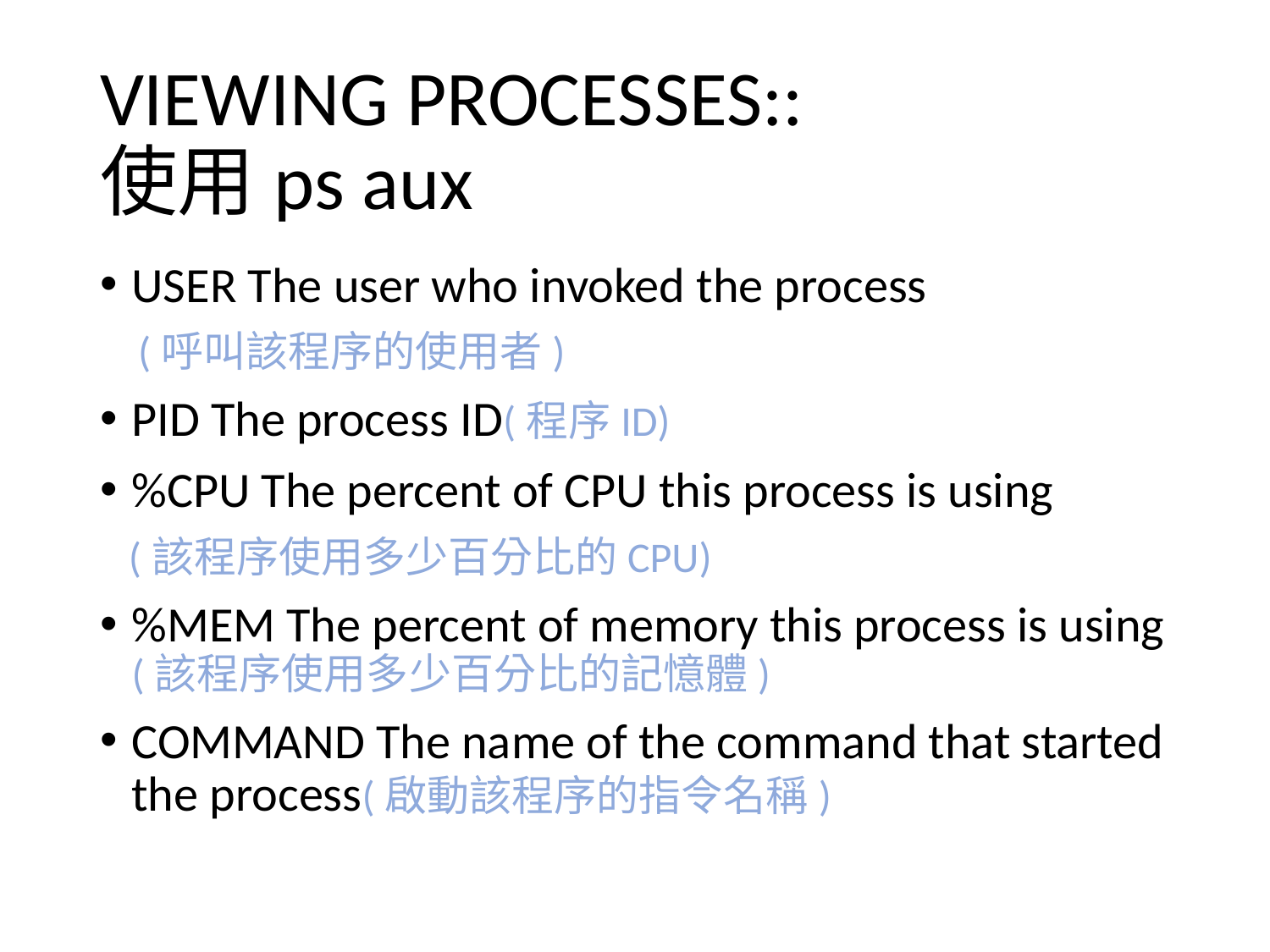

# VIEWING PROCESSES:: 使用ps aux
USER The user who invoked the process
    (呼叫該程序的使用者)
PID The process ID(程序ID)
%CPU The percent of CPU this process is using
   (該程序使用多少百分比的CPU)
%MEM The percent of memory this process is using (該程序使用多少百分比的記憶體)
COMMAND The name of the command that started the process(啟動該程序的指令名稱)